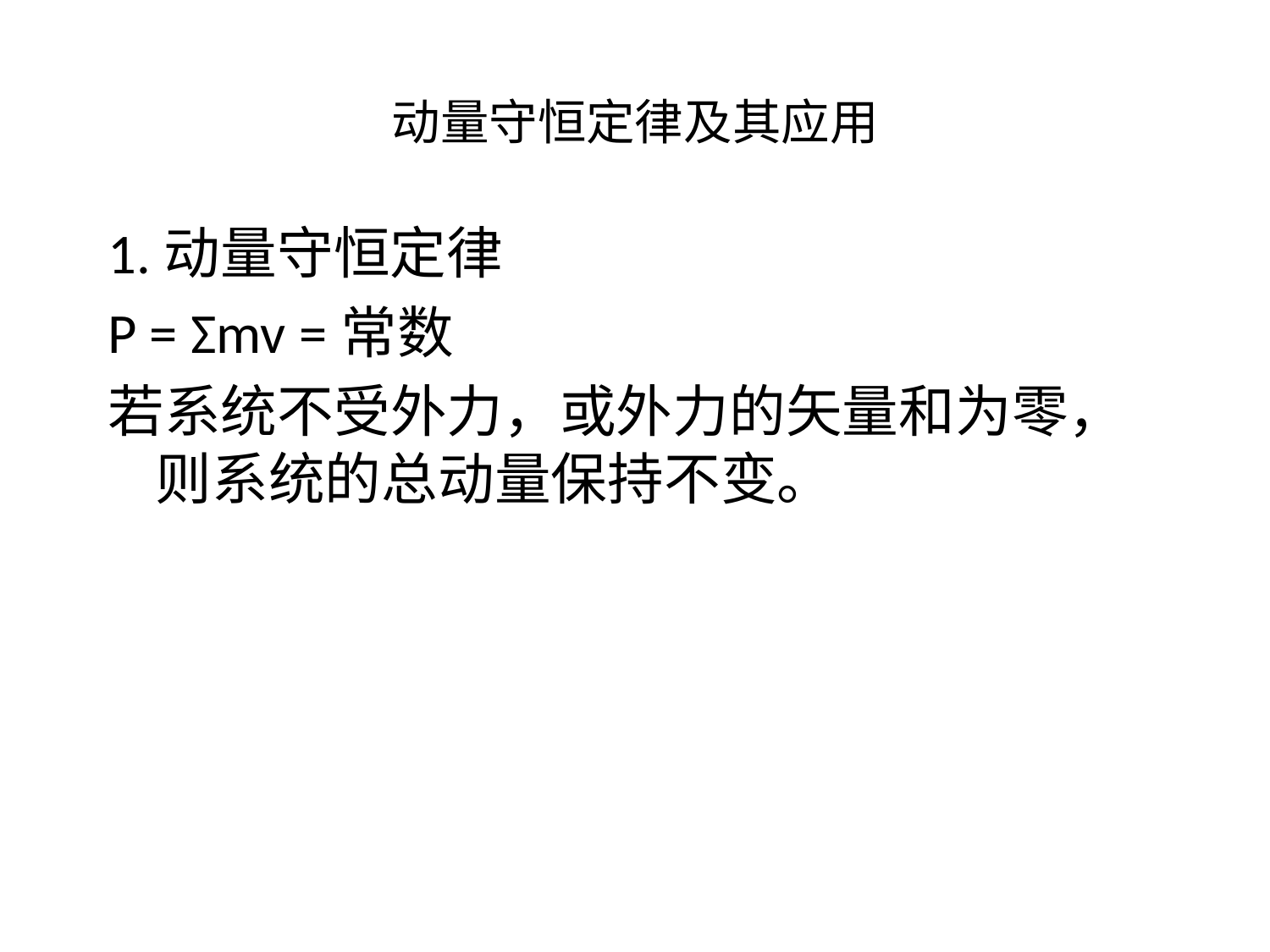

# 动量守恒定律及其应用
1.动量守恒定律
P = Σmv =常数
若系统不受外力，或外力的矢量和为零，则系统的总动量保持不变。